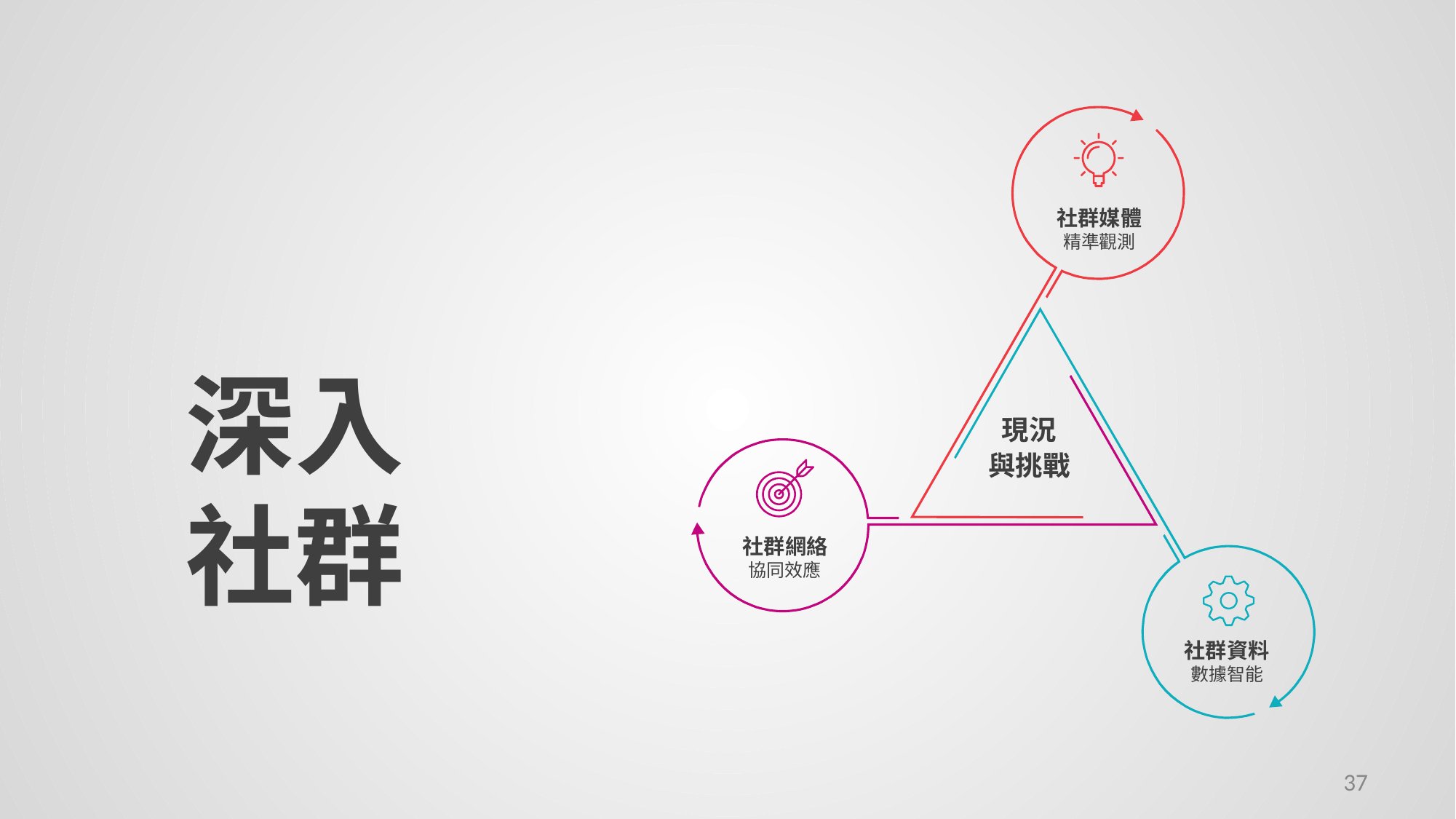

社群媒體
精準觀測

社群資料
數據智能
# 深入 社群

社群網絡
協同效應
現況
與挑戰

37